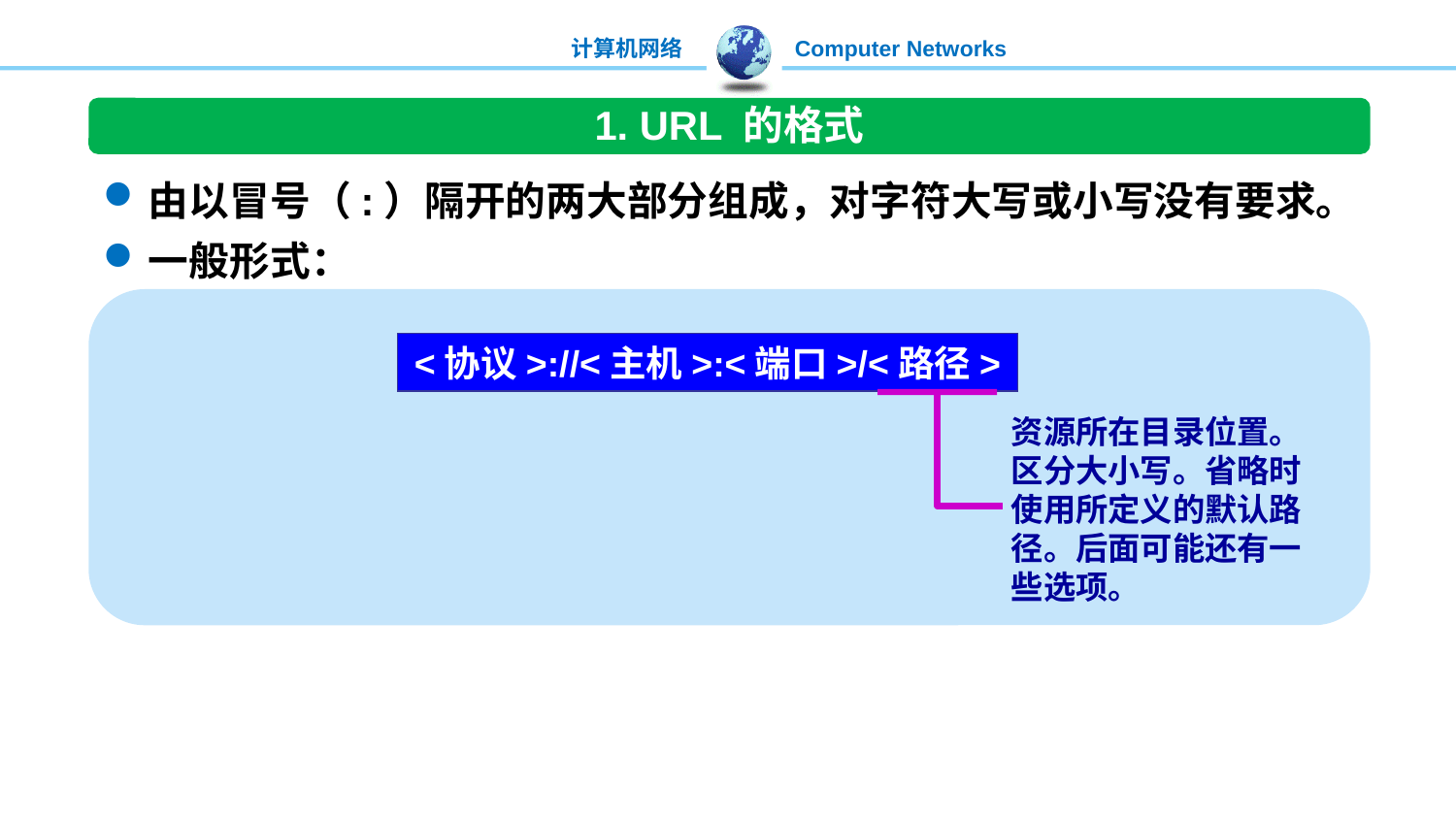

1. URL 的格式

由以冒号（:）隔开的两大部分组成，对字符大写或小写没有要求。
一般形式：

<协议>://<主机>:<端口>/<路径>

资源所在目录位置。区分大小写。省略时使用所定义的默认路径。后面可能还有一些选项。